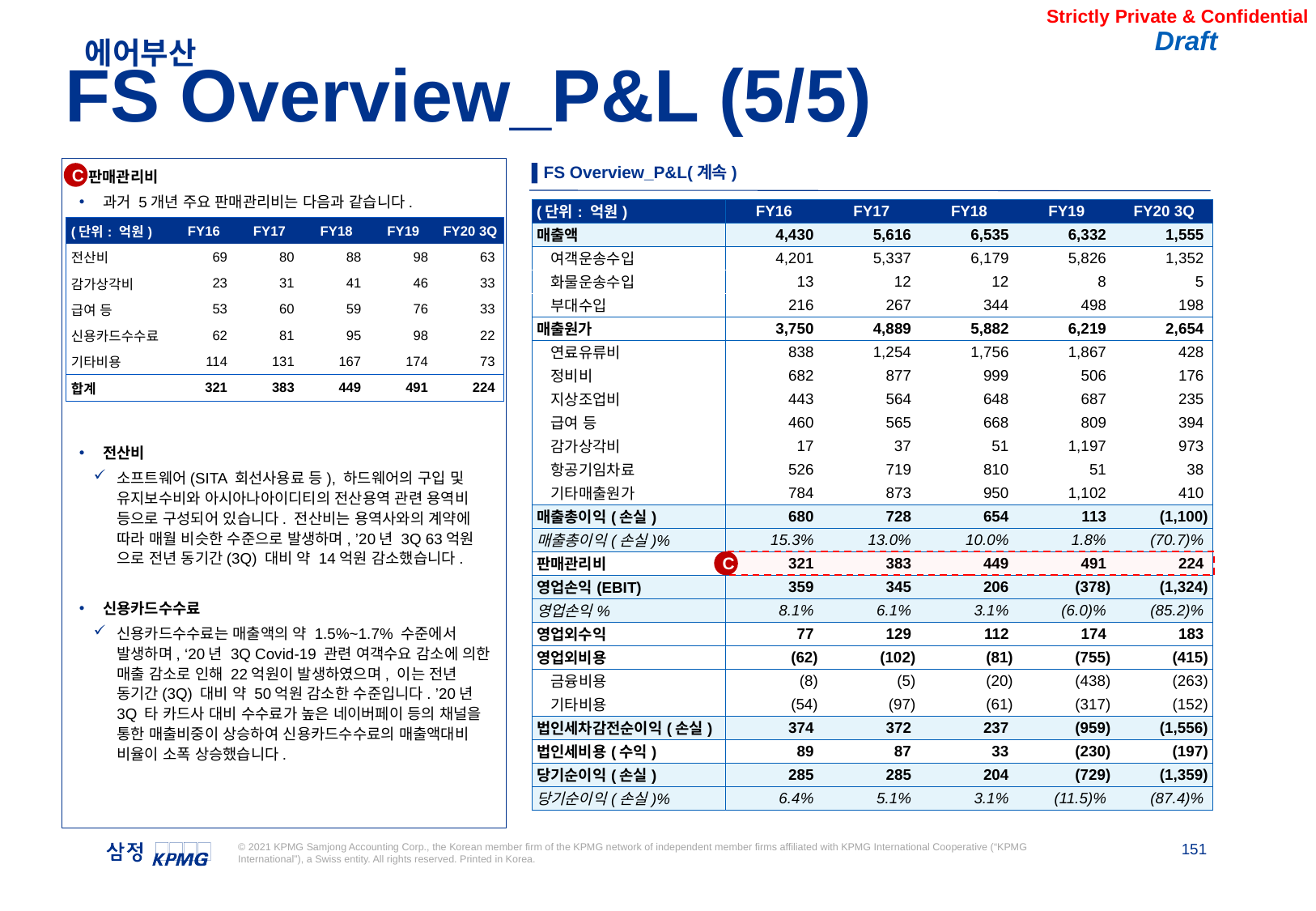

에어부산
FS Overview_P&L (5/5)
▌FS Overview_P&L(계속)

판매관리비
과거 5개년 주요 판매관리비는 다음과 같습니다.

전산비
소프트웨어(SITA 회선사용료 등), 하드웨어의 구입 및 유지보수비와 아시아나아이디티의 전산용역 관련 용역비 등으로 구성되어 있습니다. 전산비는 용역사와의 계약에 따라 매월 비슷한 수준으로 발생하며, ’20년 3Q 63억원 으로 전년 동기간(3Q) 대비 약 14억원 감소했습니다.

신용카드수수료
신용카드수수료는 매출액의 약 1.5%~1.7% 수준에서 발생하며, ‘20년 3Q Covid-19 관련 여객수요 감소에 의한 매출 감소로 인해 22억원이 발생하였으며, 이는 전년 동기간(3Q) 대비 약 50억원 감소한 수준입니다. ’20년 3Q 타 카드사 대비 수수료가 높은 네이버페이 등의 채널을 통한 매출비중이 상승하여 신용카드수수료의 매출액대비 비율이 소폭 상승했습니다.

C
| (단위: 억원) | FY16 | FY17 | FY18 | FY19 | FY20 3Q |
| --- | --- | --- | --- | --- | --- |
| 매출액 | 4,430 | 5,616 | 6,535 | 6,332 | 1,555 |
| 여객운송수입 | 4,201 | 5,337 | 6,179 | 5,826 | 1,352 |
| 화물운송수입 | 13 | 12 | 12 | 8 | 5 |
| 부대수입 | 216 | 267 | 344 | 498 | 198 |
| 매출원가 | 3,750 | 4,889 | 5,882 | 6,219 | 2,654 |
| 연료유류비 | 838 | 1,254 | 1,756 | 1,867 | 428 |
| 정비비 | 682 | 877 | 999 | 506 | 176 |
| 지상조업비 | 443 | 564 | 648 | 687 | 235 |
| 급여 등 | 460 | 565 | 668 | 809 | 394 |
| 감가상각비 | 17 | 37 | 51 | 1,197 | 973 |
| 항공기임차료 | 526 | 719 | 810 | 51 | 38 |
| 기타매출원가 | 784 | 873 | 950 | 1,102 | 410 |
| 매출총이익(손실) | 680 | 728 | 654 | 113 | (1,100) |
| 매출총이익(손실)% | 15.3% | 13.0% | 10.0% | 1.8% | (70.7)% |
| 판매관리비 | 321 | 383 | 449 | 491 | 224 |
| 영업손익(EBIT) | 359 | 345 | 206 | (378) | (1,324) |
| 영업손익% | 8.1% | 6.1% | 3.1% | (6.0)% | (85.2)% |
| 영업외수익 | 77 | 129 | 112 | 174 | 183 |
| 영업외비용 | (62) | (102) | (81) | (755) | (415) |
| 금융비용 | (8) | (5) | (20) | (438) | (263) |
| 기타비용 | (54) | (97) | (61) | (317) | (152) |
| 법인세차감전순이익(손실) | 374 | 372 | 237 | (959) | (1,556) |
| 법인세비용(수익) | 89 | 87 | 33 | (230) | (197) |
| 당기순이익(손실) | 285 | 285 | 204 | (729) | (1,359) |
| 당기순이익(손실)% | 6.4% | 5.1% | 3.1% | (11.5)% | (87.4)% |
| (단위: 억원) | FY16 | FY17 | FY18 | FY19 | FY20 3Q |
| --- | --- | --- | --- | --- | --- |
| 전산비 | 69 | 80 | 88 | 98 | 63 |
| 감가상각비 | 23 | 31 | 41 | 46 | 33 |
| 급여 등 | 53 | 60 | 59 | 76 | 33 |
| 신용카드수수료 | 62 | 81 | 95 | 98 | 22 |
| 기타비용 | 114 | 131 | 167 | 174 | 73 |
| 합계 | 321 | 383 | 449 | 491 | 224 |
C